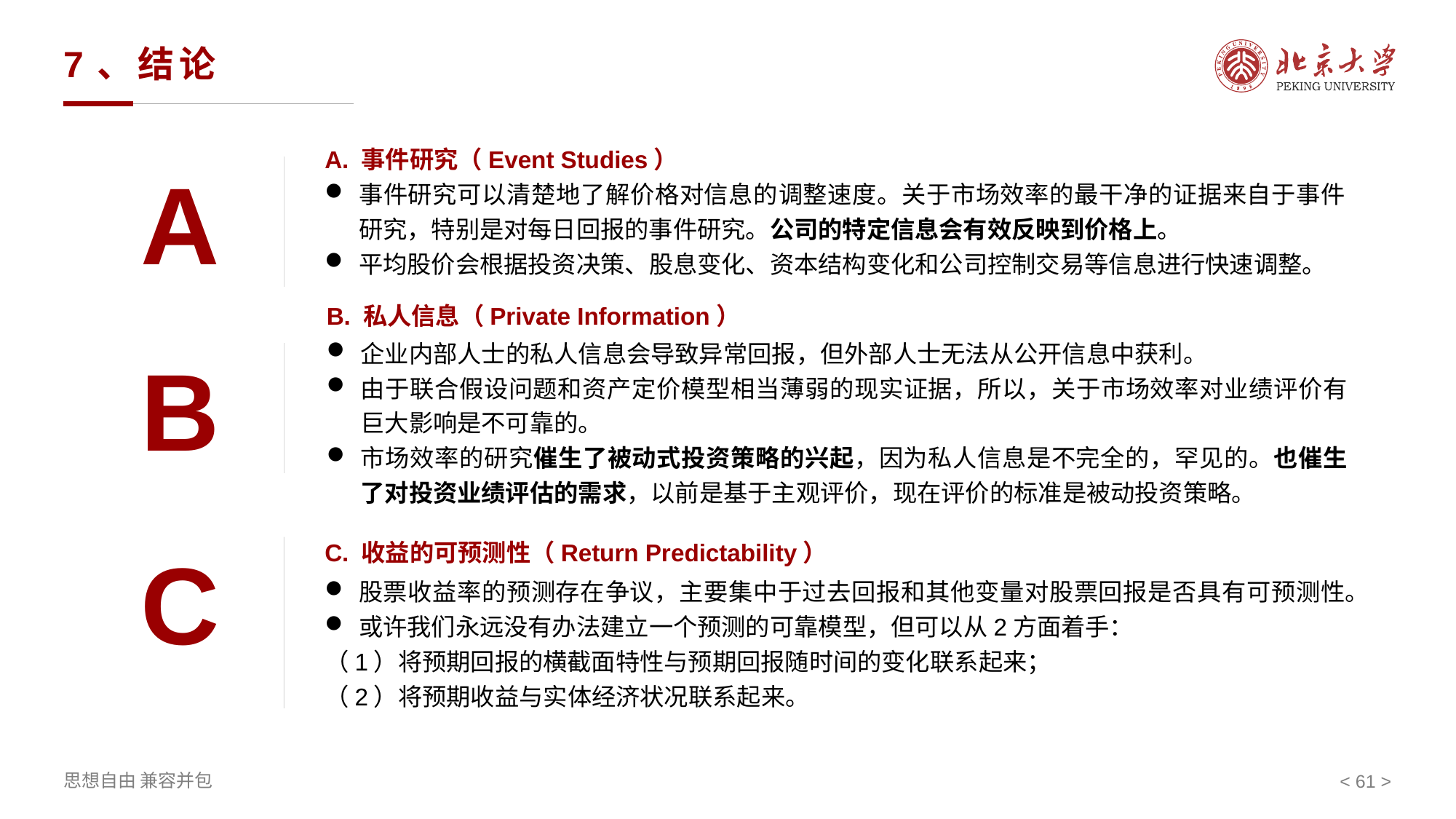

# 7、结论
A. 事件研究（Event Studies）
A
事件研究可以清楚地了解价格对信息的调整速度。关于市场效率的最干净的证据来自于事件研究，特别是对每日回报的事件研究。公司的特定信息会有效反映到价格上。
平均股价会根据投资决策、股息变化、资本结构变化和公司控制交易等信息进行快速调整。
B. 私人信息（Private Information）
企业内部人士的私人信息会导致异常回报，但外部人士无法从公开信息中获利。
由于联合假设问题和资产定价模型相当薄弱的现实证据，所以，关于市场效率对业绩评价有巨大影响是不可靠的。
市场效率的研究催生了被动式投资策略的兴起，因为私人信息是不完全的，罕见的。也催生了对投资业绩评估的需求，以前是基于主观评价，现在评价的标准是被动投资策略。
B
C
C. 收益的可预测性（Return Predictability）
股票收益率的预测存在争议，主要集中于过去回报和其他变量对股票回报是否具有可预测性。
或许我们永远没有办法建立一个预测的可靠模型，但可以从2方面着手：
（1）将预期回报的横截面特性与预期回报随时间的变化联系起来；
（2）将预期收益与实体经济状况联系起来。
< 61 >